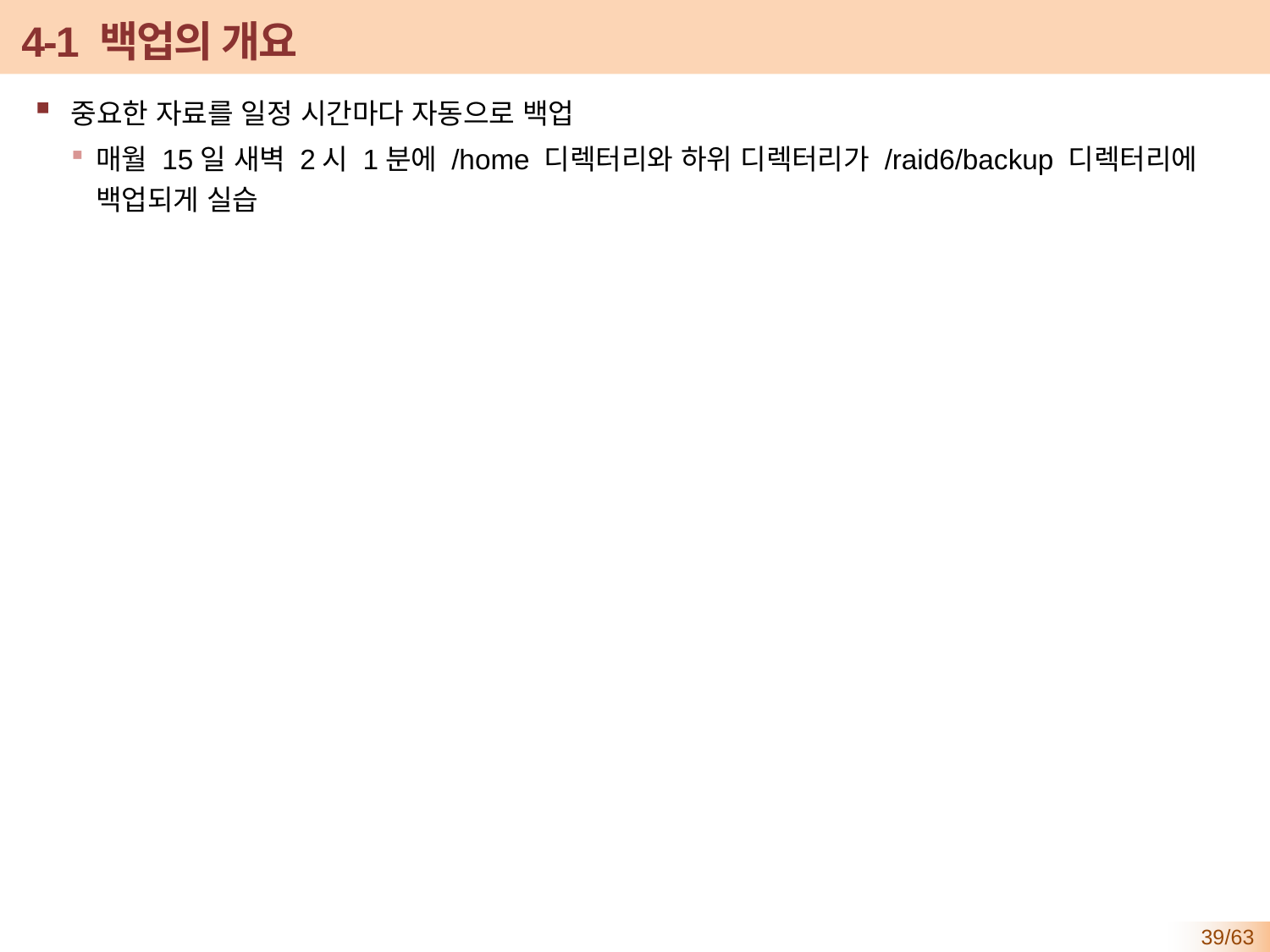

# 4-1 백업의 개요
중요한 자료를 일정 시간마다 자동으로 백업
매월 15일 새벽 2시 1분에 /home 디렉터리와 하위 디렉터리가 /raid6/backup 디렉터리에 백업되게 실습